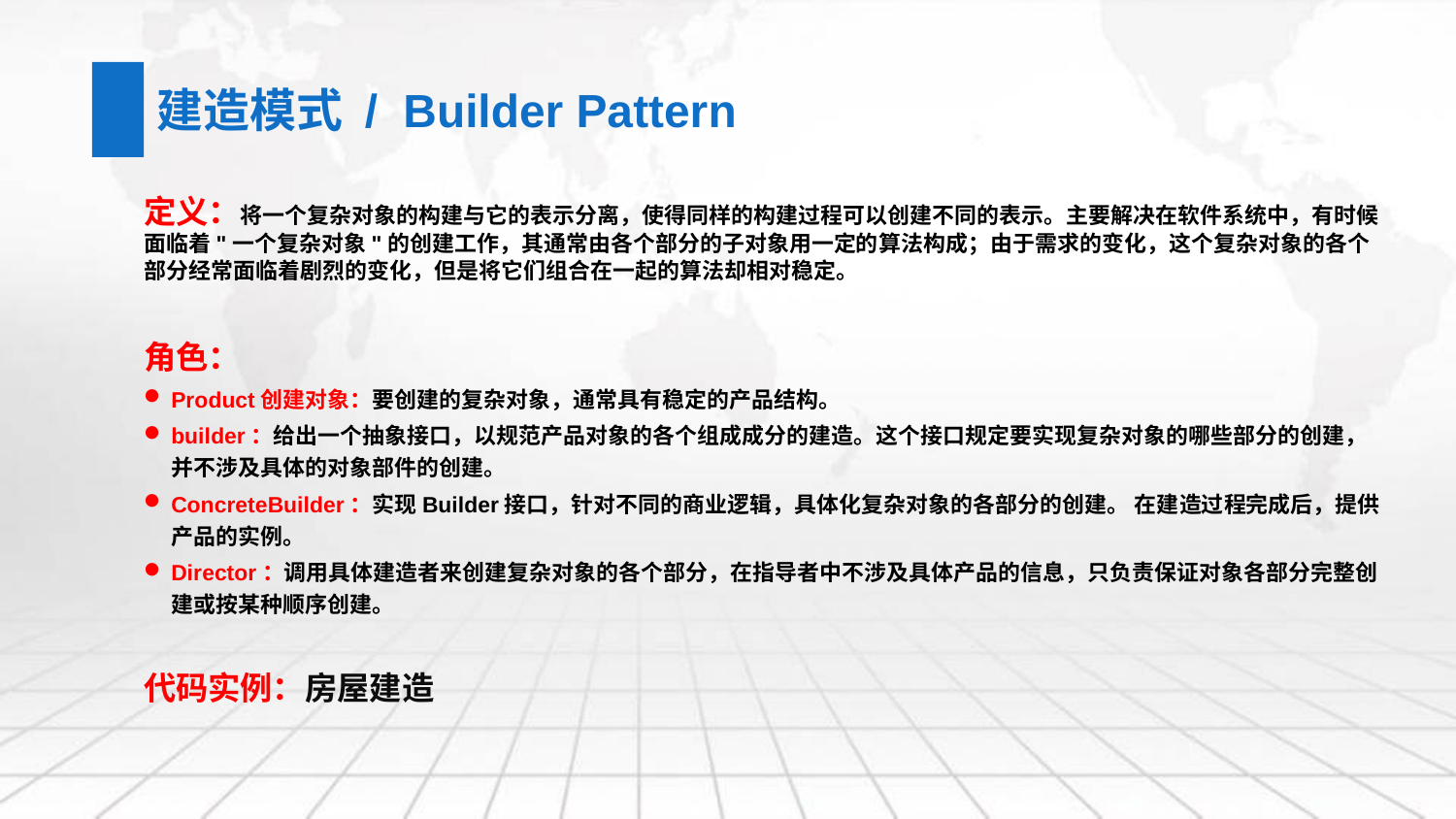

建造模式 /  Builder Pattern
定义：将一个复杂对象的构建与它的表示分离，使得同样的构建过程可以创建不同的表示。主要解决在软件系统中，有时候面临着"一个复杂对象"的创建工作，其通常由各个部分的子对象用一定的算法构成；由于需求的变化，这个复杂对象的各个部分经常面临着剧烈的变化，但是将它们组合在一起的算法却相对稳定。

角色：
Product创建对象：要创建的复杂对象，通常具有稳定的产品结构。
builder：给出一个抽象接口，以规范产品对象的各个组成成分的建造。这个接口规定要实现复杂对象的哪些部分的创建，并不涉及具体的对象部件的创建。
ConcreteBuilder：实现Builder接口，针对不同的商业逻辑，具体化复杂对象的各部分的创建。 在建造过程完成后，提供产品的实例。
Director：调用具体建造者来创建复杂对象的各个部分，在指导者中不涉及具体产品的信息，只负责保证对象各部分完整创建或按某种顺序创建。

代码实例：房屋建造